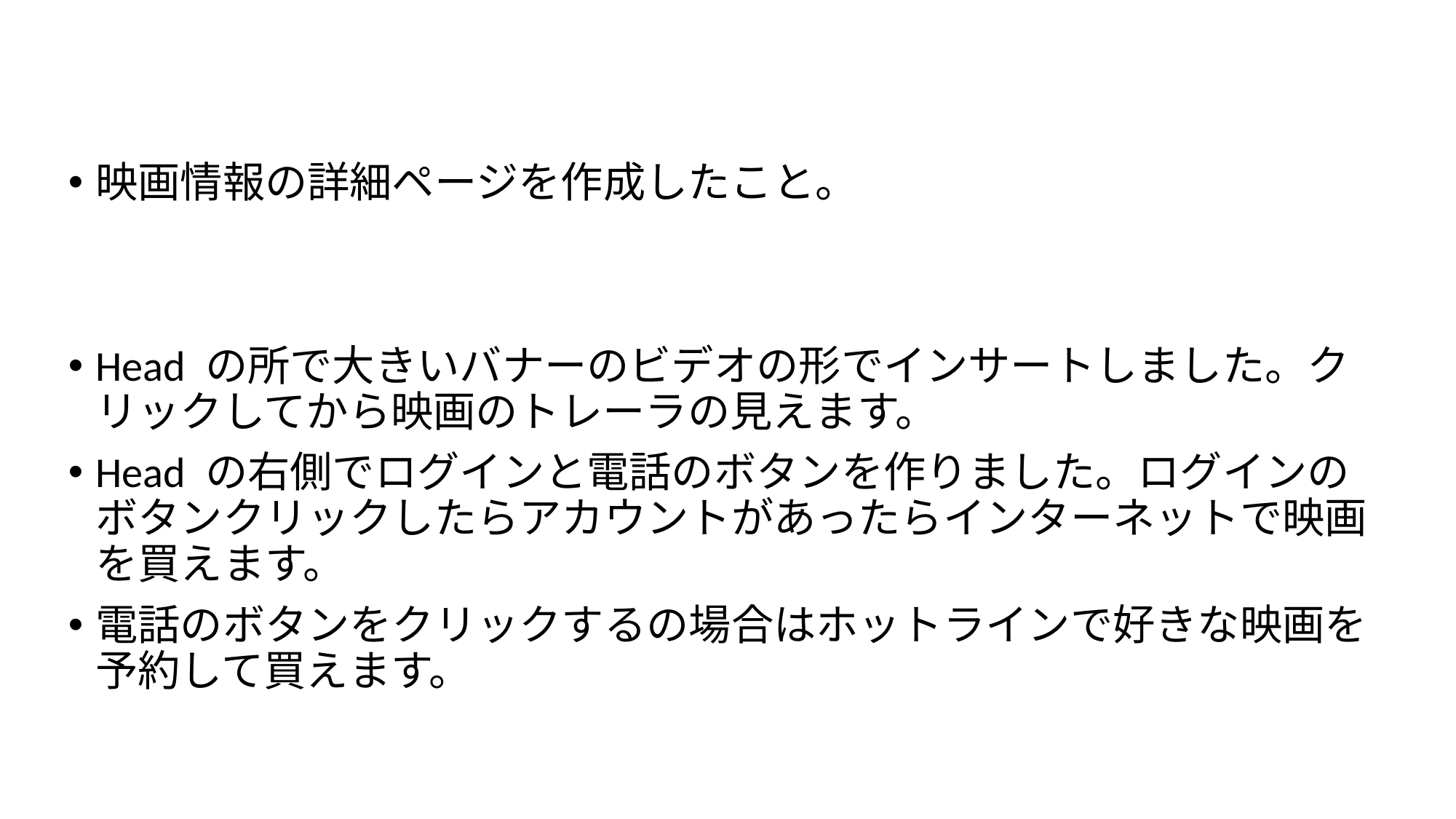

映画情報の詳細ページを作成したこと。

Head の所で大きいバナーのビデオの形でインサートしました。クリックしてから映画のトレーラの見えます。
Head の右側でログインと電話のボタンを作りました。ログインのボタンクリックしたらアカウントがあったらインターネットで映画を買えます。
電話のボタンをクリックするの場合はホットラインで好きな映画を予約して買えます。